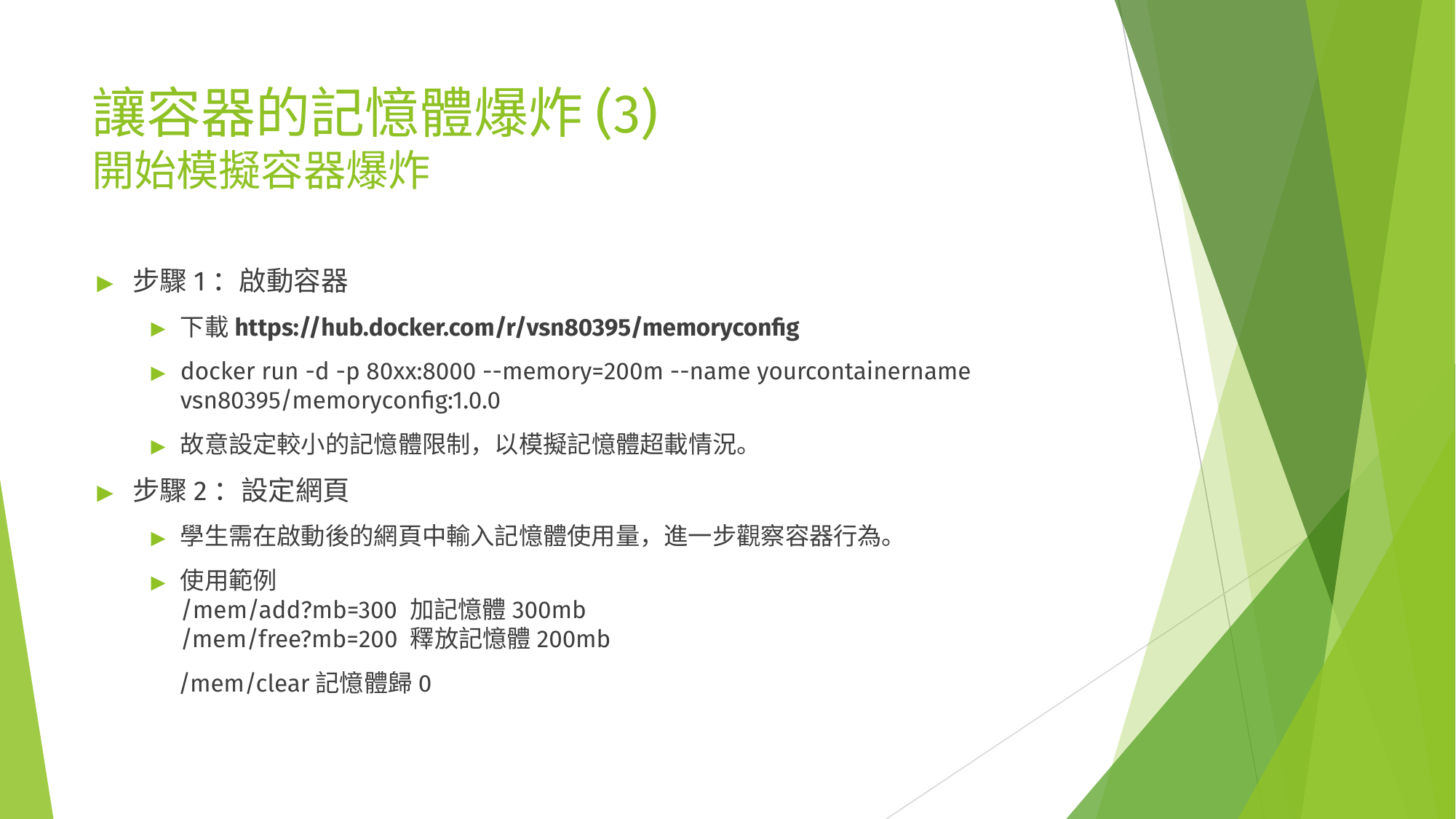

# 讓容器的記憶體爆炸(3) 開始模擬容器爆炸
步驟1：啟動容器
下載https://hub.docker.com/r/vsn80395/memoryconfig
docker run -d -p 80xx:8000 --memory=200m --name yourcontainername vsn80395/memoryconfig:1.0.0
故意設定較小的記憶體限制，以模擬記憶體超載情況。
步驟2：設定網頁
學生需在啟動後的網頁中輸入記憶體使用量，進一步觀察容器行為。
使用範例
/mem/add?mb=300 加記憶體300mb
/mem/free?mb=200 釋放記憶體200mb
     /mem/clear記憶體歸0